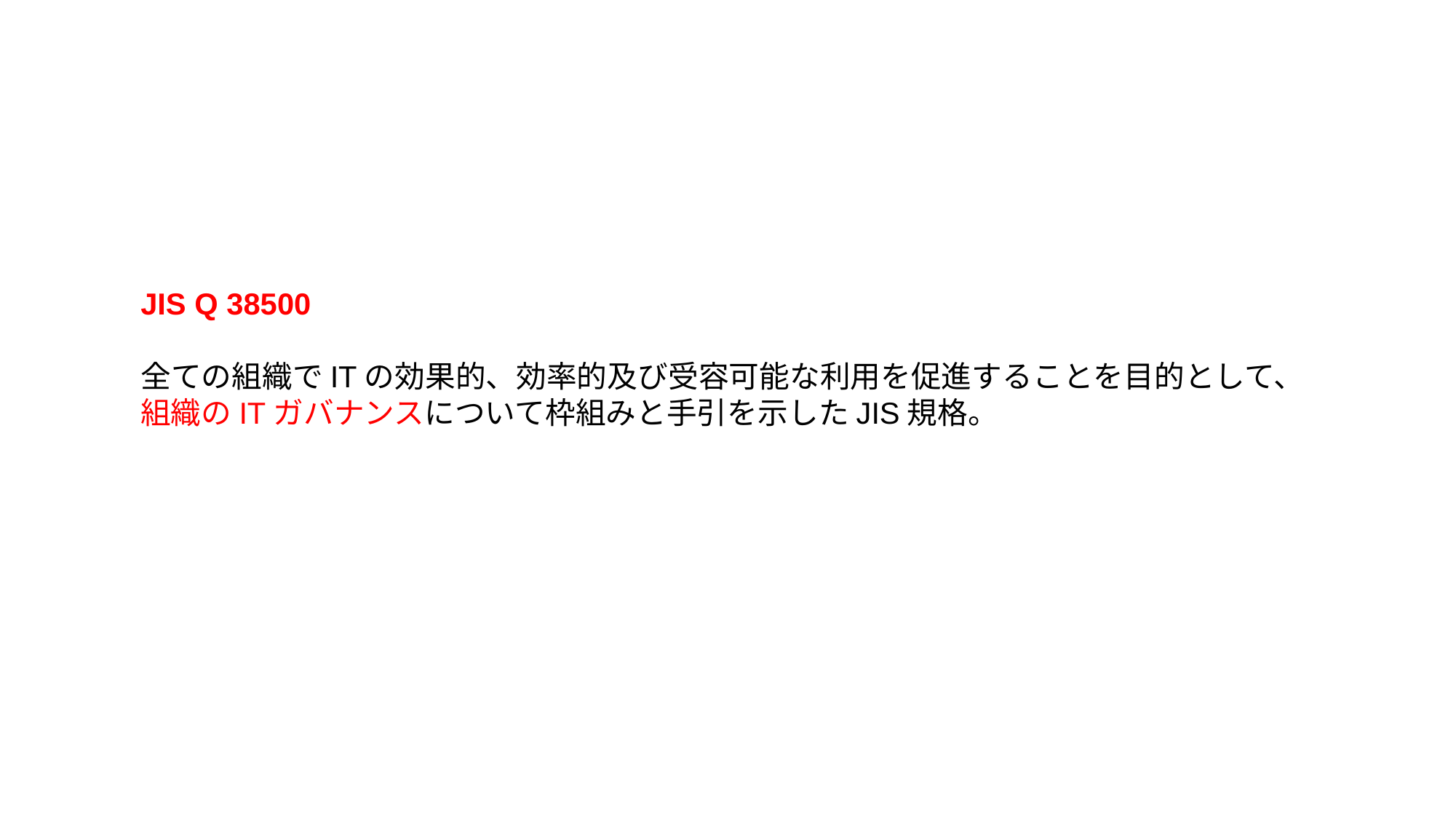

JIS Q 38500

全ての組織でITの効果的、効率的及び受容可能な利用を促進することを目的として、組織のITガバナンスについて枠組みと手引を示したJIS規格。